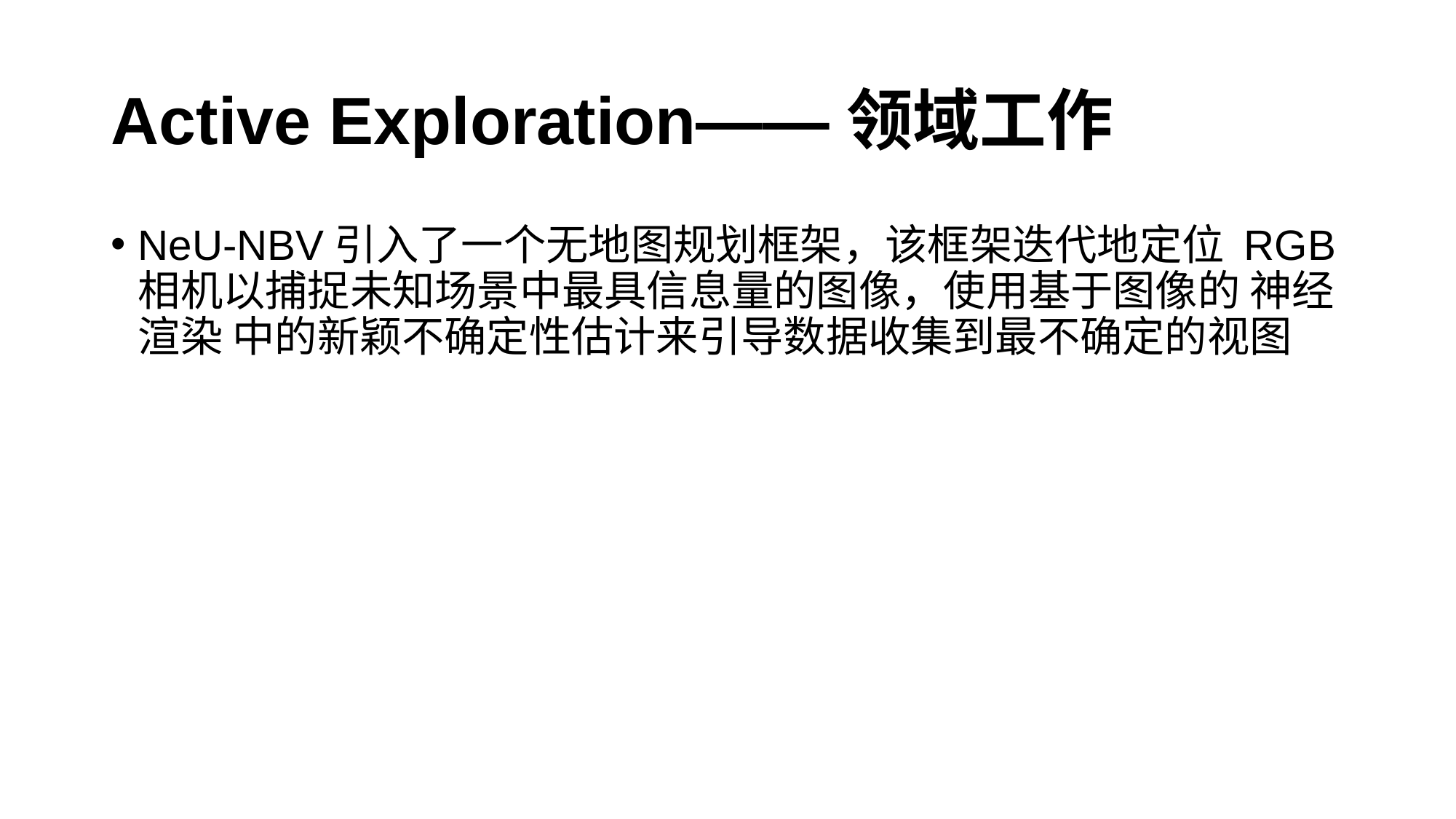

# Active Exploration——领域工作
NeU-NBV引入了一个无地图规划框架，该框架迭代地定位 RGB 相机以捕捉未知场景中最具信息量的图像，使用基于图像的 神经渲染 中的新颖不确定性估计来引导数据收集到最不确定的视图